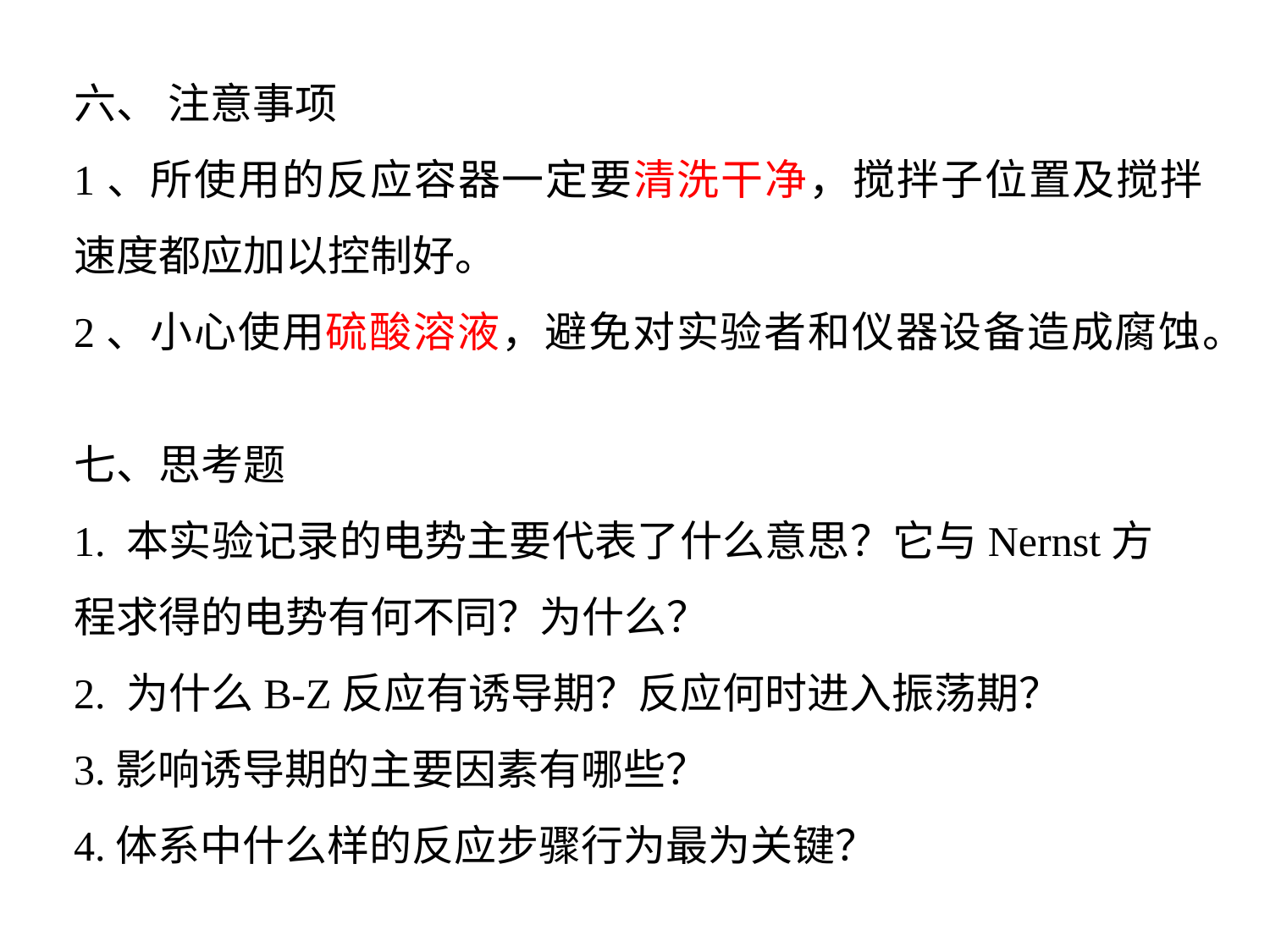

六、 注意事项
1、所使用的反应容器一定要清洗干净，搅拌子位置及搅拌速度都应加以控制好。
2、小心使用硫酸溶液，避免对实验者和仪器设备造成腐蚀。
七、思考题
1. 本实验记录的电势主要代表了什么意思？它与Nernst方程求得的电势有何不同？为什么？
2. 为什么B-Z反应有诱导期？反应何时进入振荡期？
3.影响诱导期的主要因素有哪些？
4.体系中什么样的反应步骤行为最为关键？